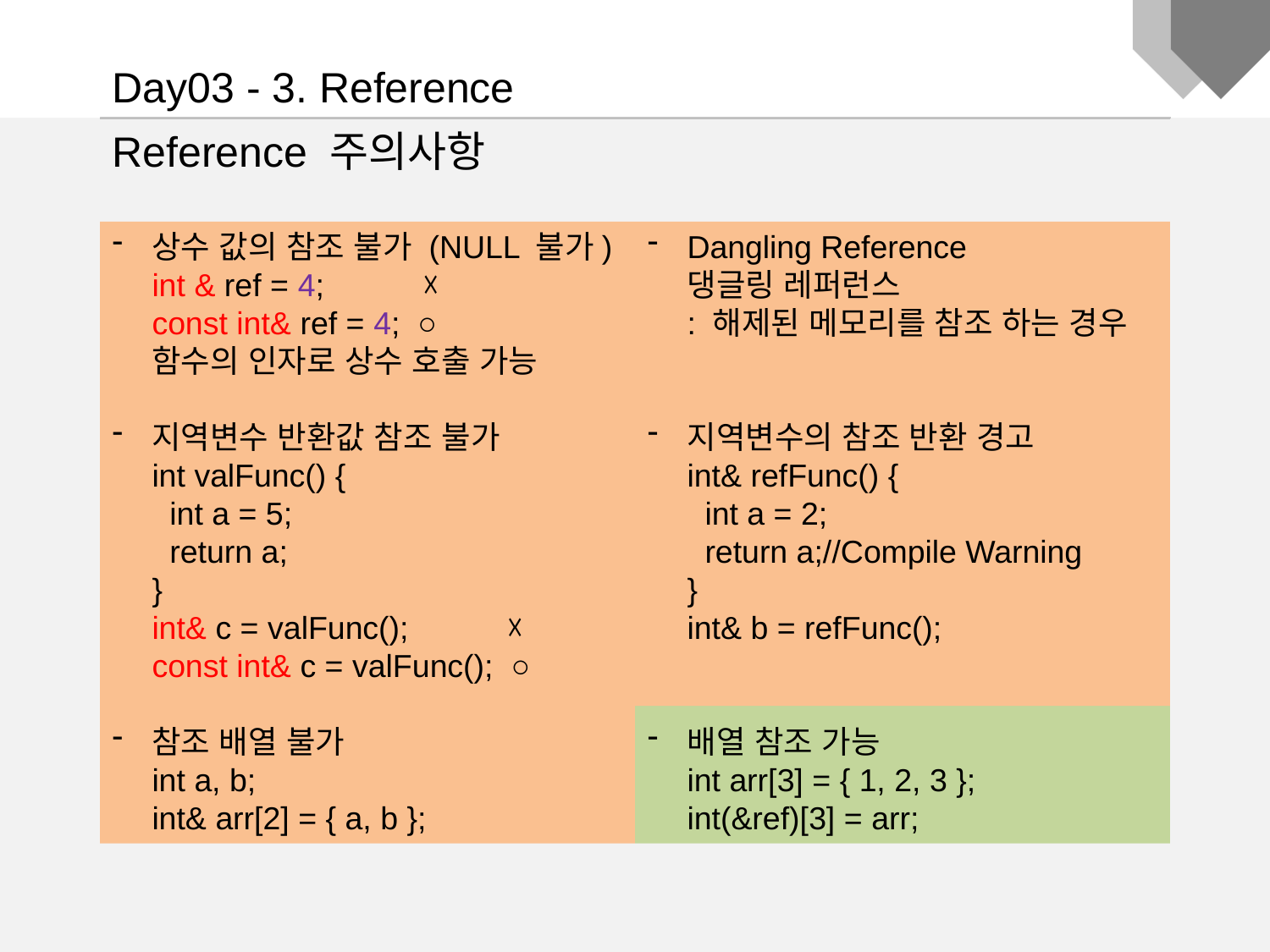

Day03 - 3. Reference
Reference 주의사항

상수 값의 참조 불가 (NULL 불가)
int & ref = 4;           ☓
const int& ref = 4;  ○
함수의 인자로 상수 호출 가능

지역변수 반환값 참조 불가
int valFunc() {
  int a = 5;
  return a;
}
int& c = valFunc();           ☓
const int& c = valFunc();  ○

참조 배열 불가
int a, b;
int& arr[2] = { a, b };

Dangling Reference
댕글링 레퍼런스
: 해제된 메모리를 참조 하는 경우

지역변수의 참조 반환 경고
int& refFunc() {
  int a = 2;
  return a;//Compile Warning
}
int& b = refFunc();

배열 참조 가능
int arr[3] = { 1, 2, 3 };
int(&ref)[3] = arr;